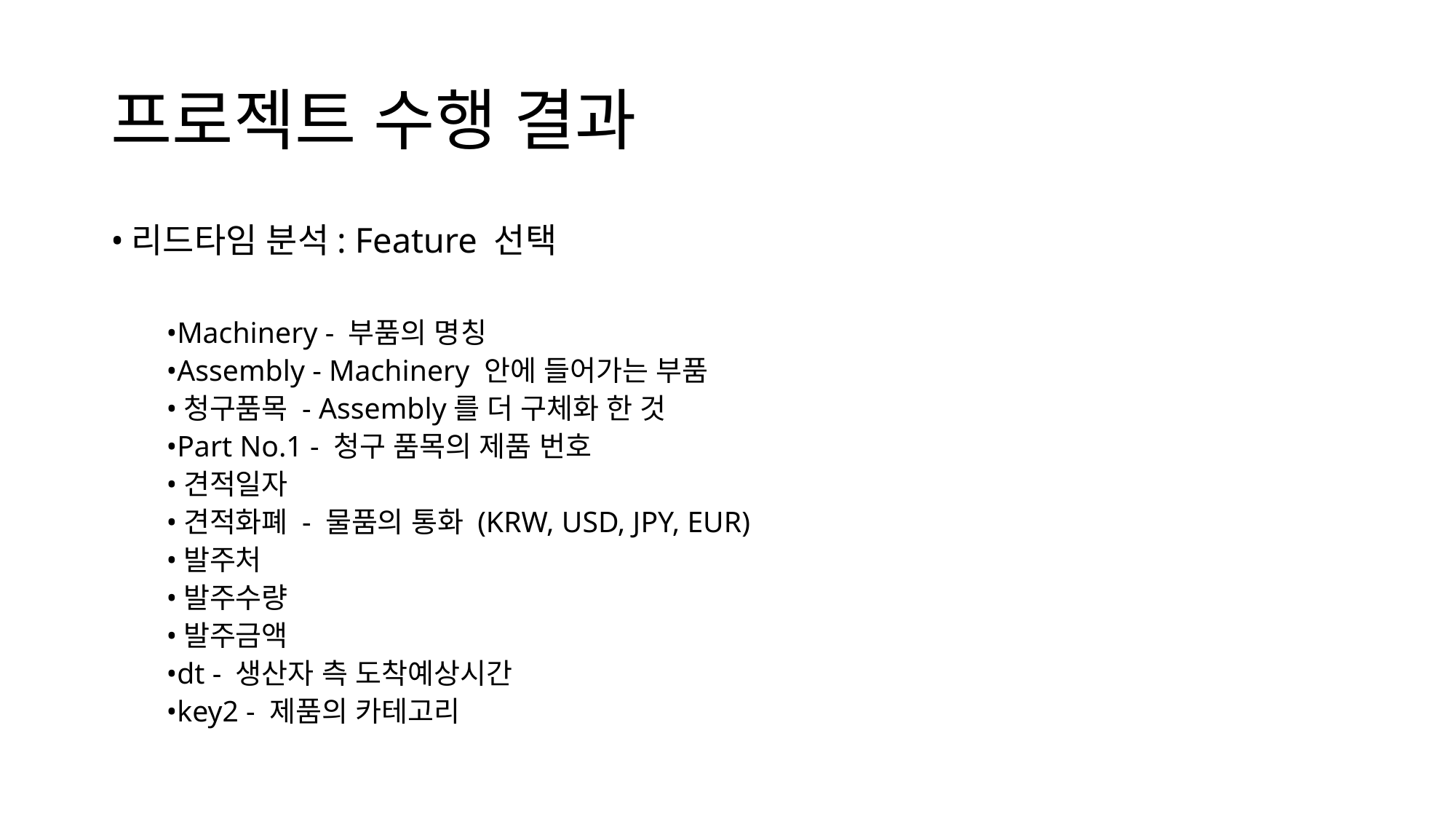

# 프로젝트 수행 결과
•리드타임 분석: Feature 선택

•Machinery - 부품의 명칭
•Assembly - Machinery 안에 들어가는 부품
•청구품목 - Assembly를 더 구체화 한 것
•Part No.1 - 청구 품목의 제품 번호
•견적일자
•견적화폐 - 물품의 통화 (KRW, USD, JPY, EUR)
•발주처
•발주수량
•발주금액
•dt - 생산자 측 도착예상시간
•key2 - 제품의 카테고리